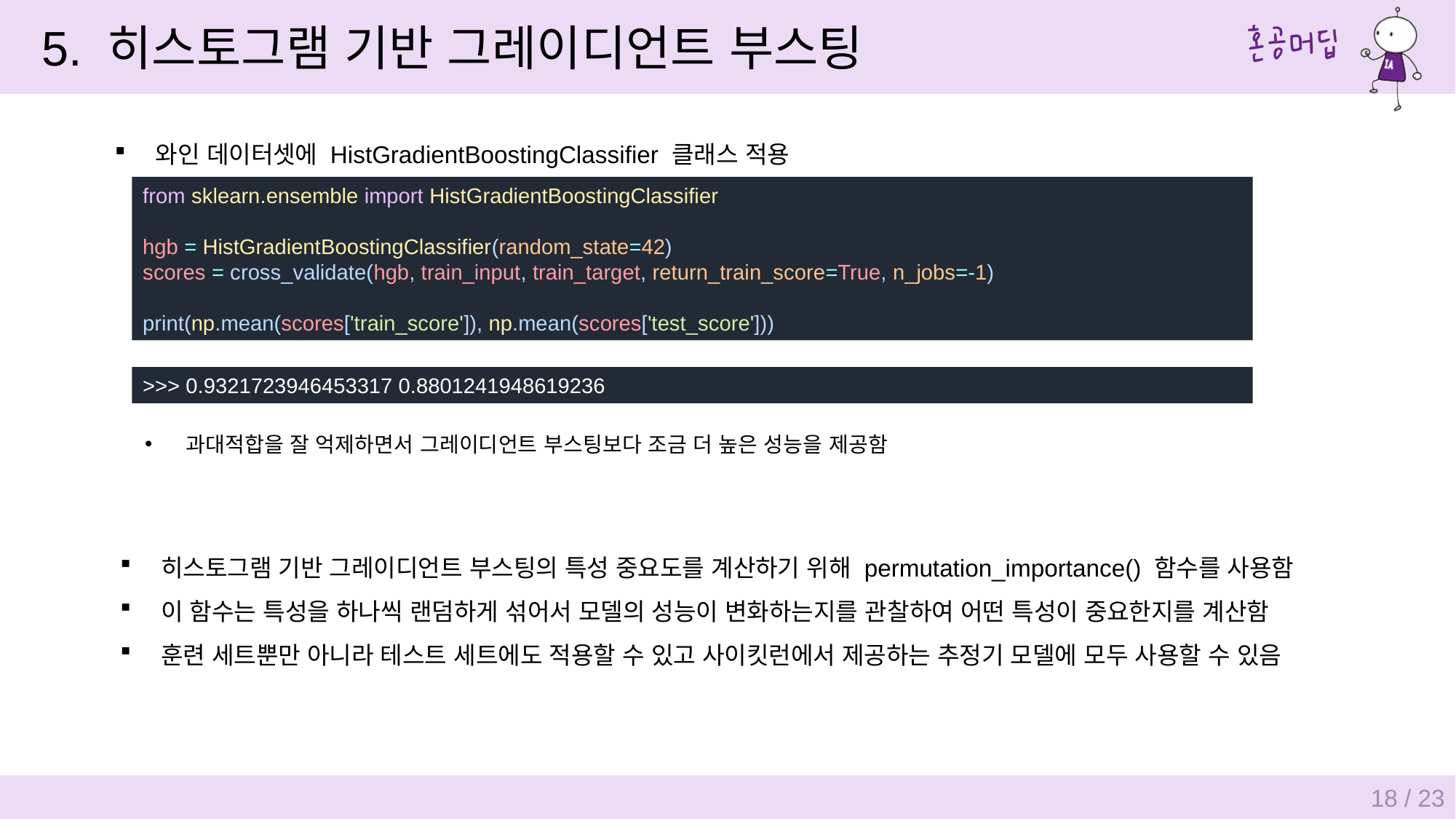

5. 히스토그램 기반 그레이디언트 부스팅
와인 데이터셋에 HistGradientBoostingClassifier 클래스 적용
from sklearn.ensemble import HistGradientBoostingClassifier

hgb = HistGradientBoostingClassifier(random_state=42)
scores = cross_validate(hgb, train_input, train_target, return_train_score=True, n_jobs=-1)
print(np.mean(scores['train_score']), np.mean(scores['test_score']))
>>> 0.9321723946453317 0.8801241948619236
과대적합을 잘 억제하면서 그레이디언트 부스팅보다 조금 더 높은 성능을 제공함
히스토그램 기반 그레이디언트 부스팅의 특성 중요도를 계산하기 위해 permutation_importance() 함수를 사용함
이 함수는 특성을 하나씩 랜덤하게 섞어서 모델의 성능이 변화하는지를 관찰하여 어떤 특성이 중요한지를 계산함
훈련 세트뿐만 아니라 테스트 세트에도 적용할 수 있고 사이킷런에서 제공하는 추정기 모델에 모두 사용할 수 있음
18 / 23